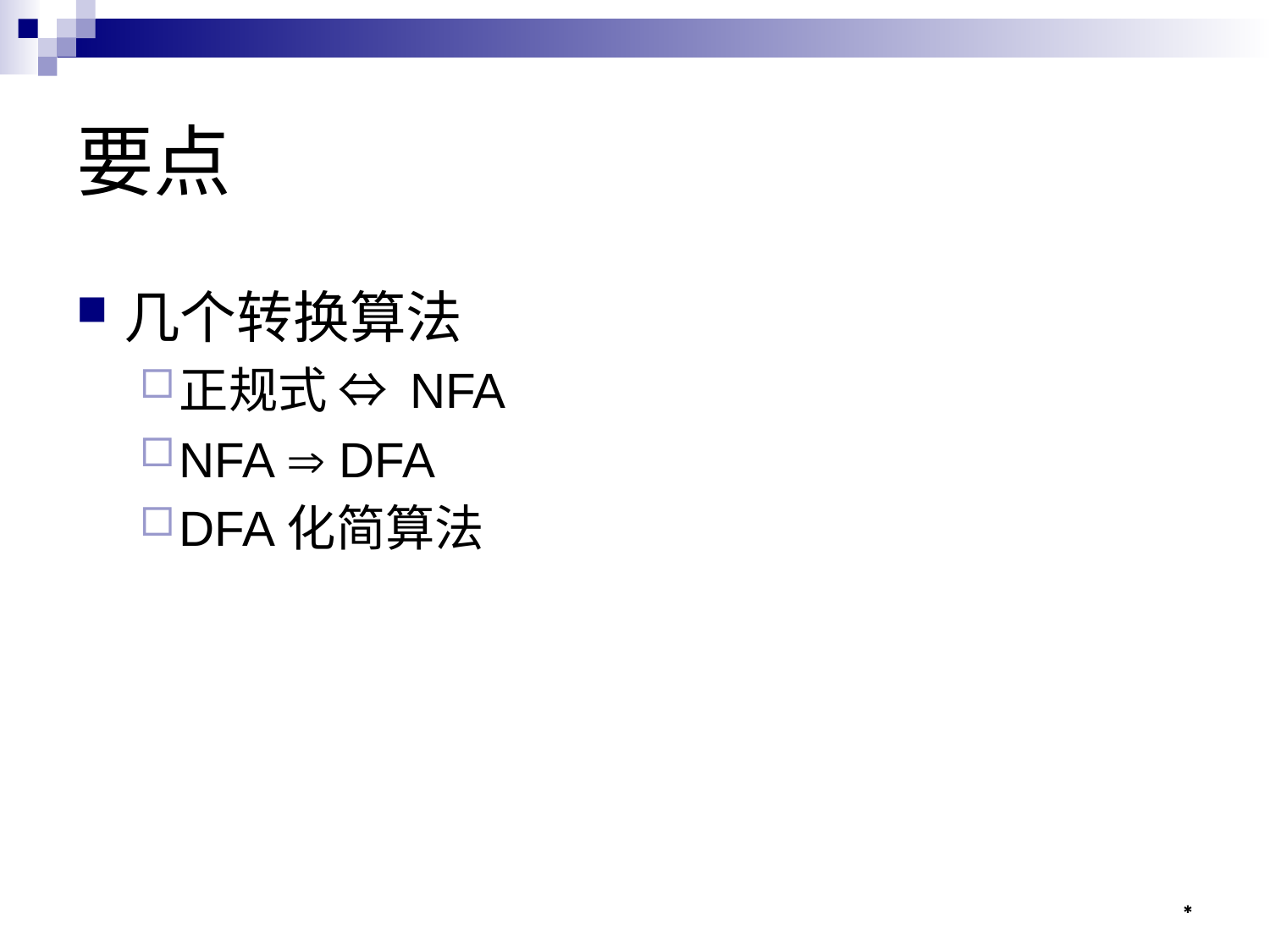

# 要点
几个转换算法
正规式 ⇔ NFA
NFA ⇒ DFA
DFA化简算法

*